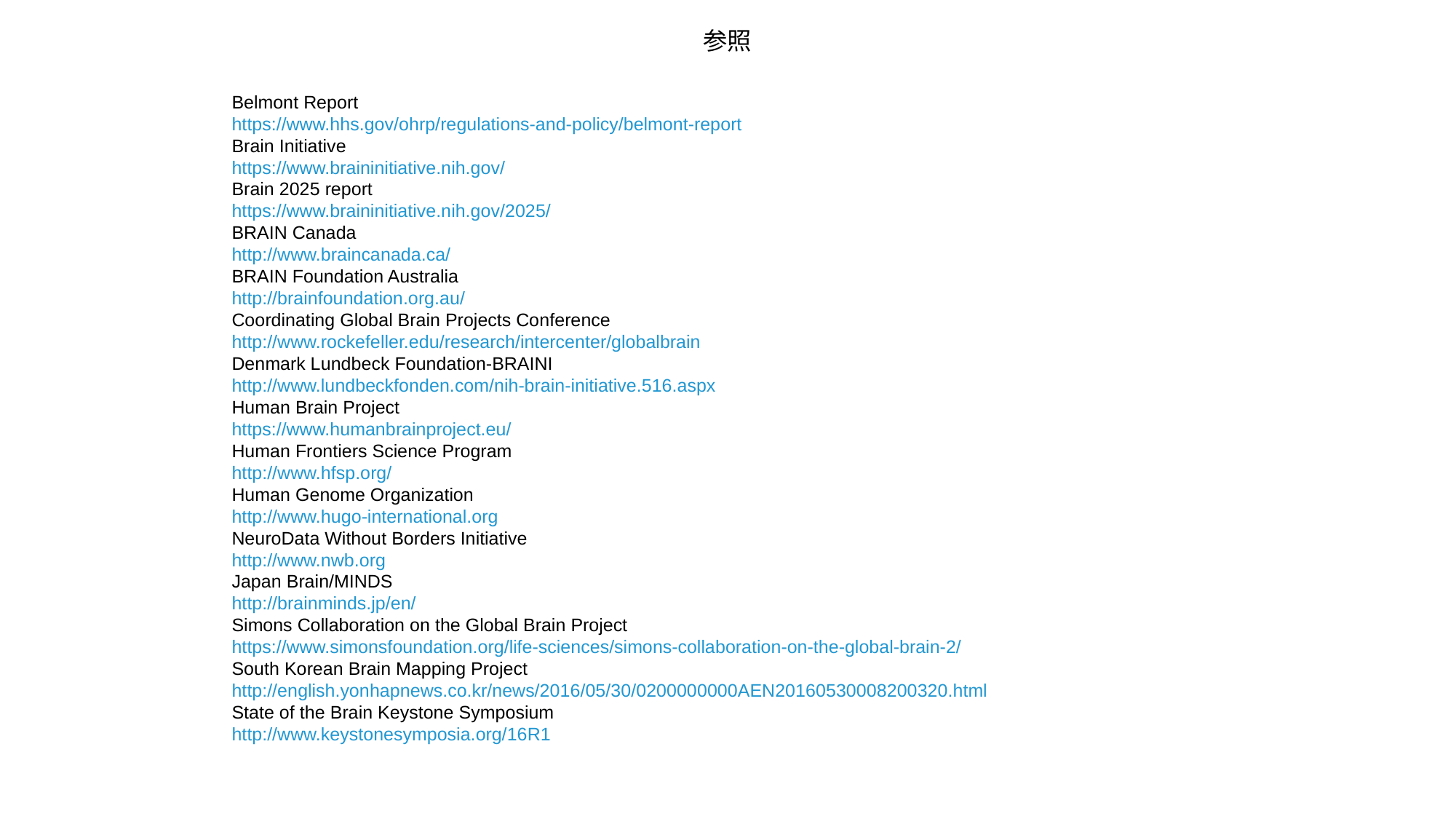

参照
Belmont Report
https://www.hhs.gov/ohrp/regulations-and-policy/belmont-report
Brain Initiative
https://www.braininitiative.nih.gov/
Brain 2025 report
https://www.braininitiative.nih.gov/2025/
BRAIN Canada
http://www.braincanada.ca/
BRAIN Foundation Australia
http://brainfoundation.org.au/
Coordinating Global Brain Projects Conference
http://www.rockefeller.edu/research/intercenter/globalbrain
Denmark Lundbeck Foundation-BRAINI
http://www.lundbeckfonden.com/nih-brain-initiative.516.aspx
Human Brain Project
https://www.humanbrainproject.eu/
Human Frontiers Science Program
http://www.hfsp.org/
Human Genome Organization
http://www.hugo-international.org
NeuroData Without Borders Initiative
http://www.nwb.org
Japan Brain/MINDS
http://brainminds.jp/en/
Simons Collaboration on the Global Brain Project
https://www.simonsfoundation.org/life-sciences/simons-collaboration-on-the-global-brain-2/
South Korean Brain Mapping Project
http://english.yonhapnews.co.kr/news/2016/05/30/0200000000AEN20160530008200320.html
State of the Brain Keystone Symposium
http://www.keystonesymposia.org/16R1